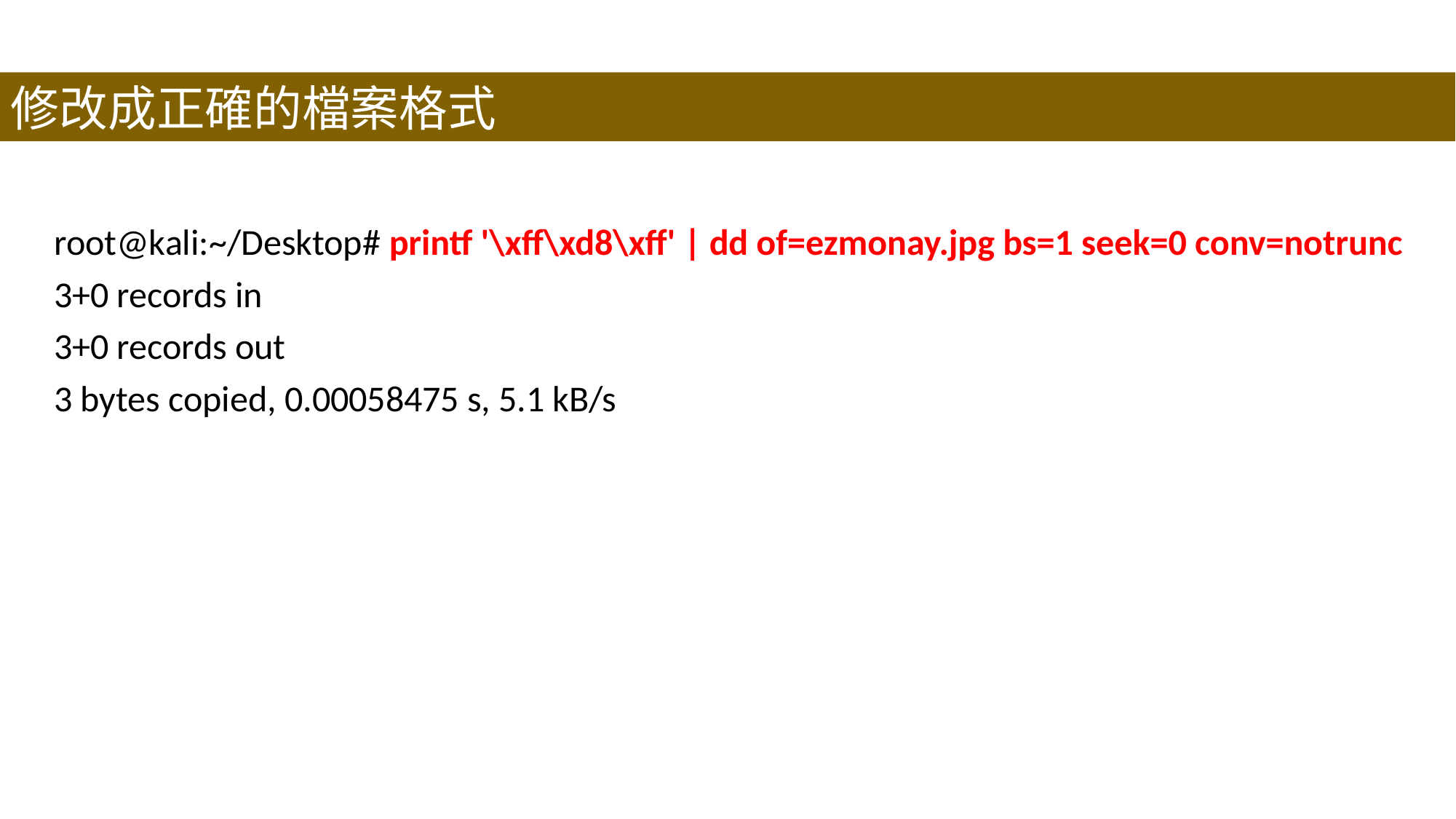

修改成正確的檔案格式
root@kali:~/Desktop# printf '\xff\xd8\xff' | dd of=ezmonay.jpg bs=1 seek=0 conv=notrunc
3+0 records in
3+0 records out
3 bytes copied, 0.00058475 s, 5.1 kB/s